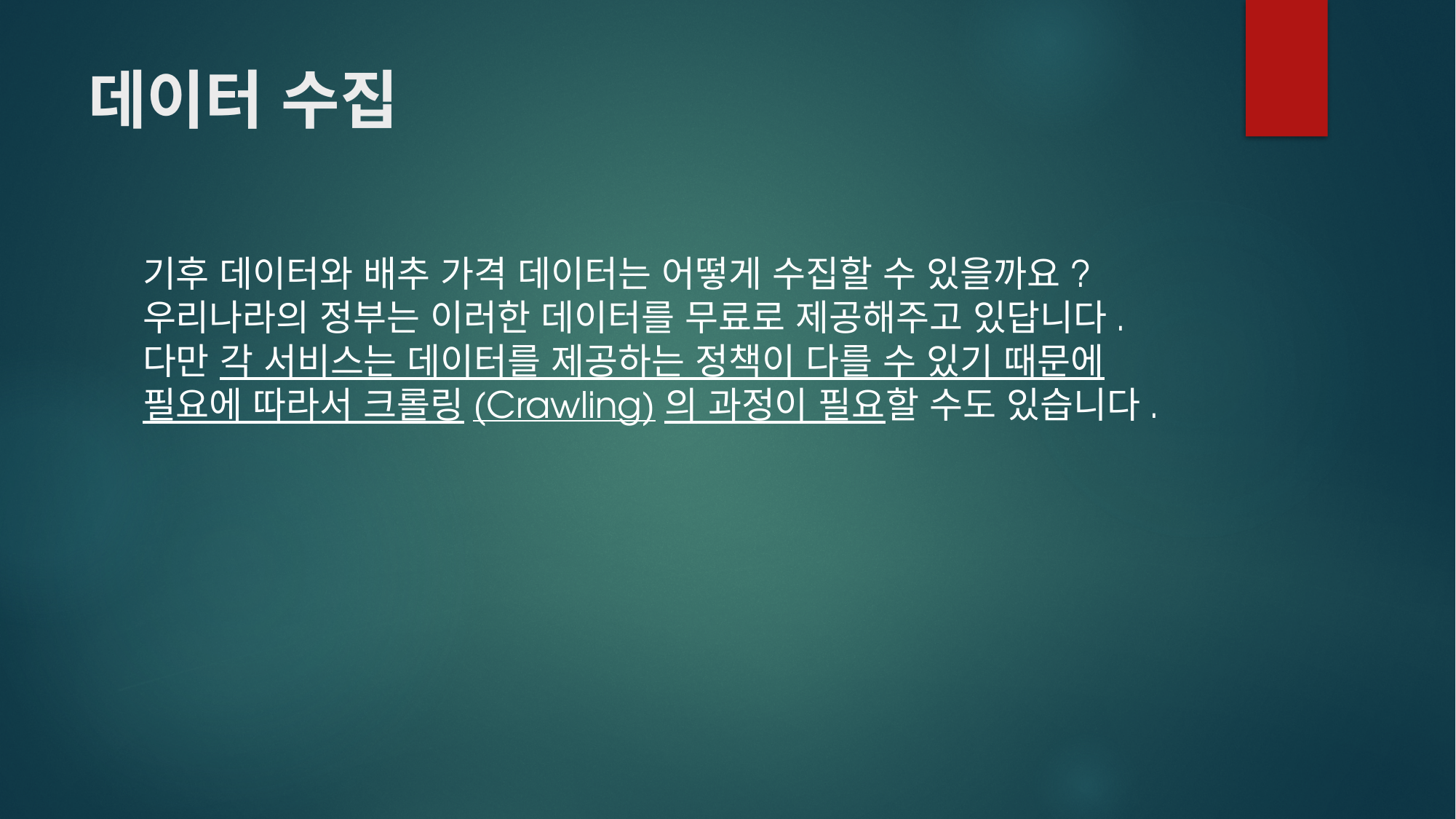

# 데이터 수집
기후 데이터와 배추 가격 데이터는 어떻게 수집할 수 있을까요? 우리나라의 정부는 이러한 데이터를 무료로 제공해주고 있답니다. 다만 각 서비스는 데이터를 제공하는 정책이 다를 수 있기 때문에 필요에 따라서 크롤링(Crawling)의 과정이 필요할 수도 있습니다.